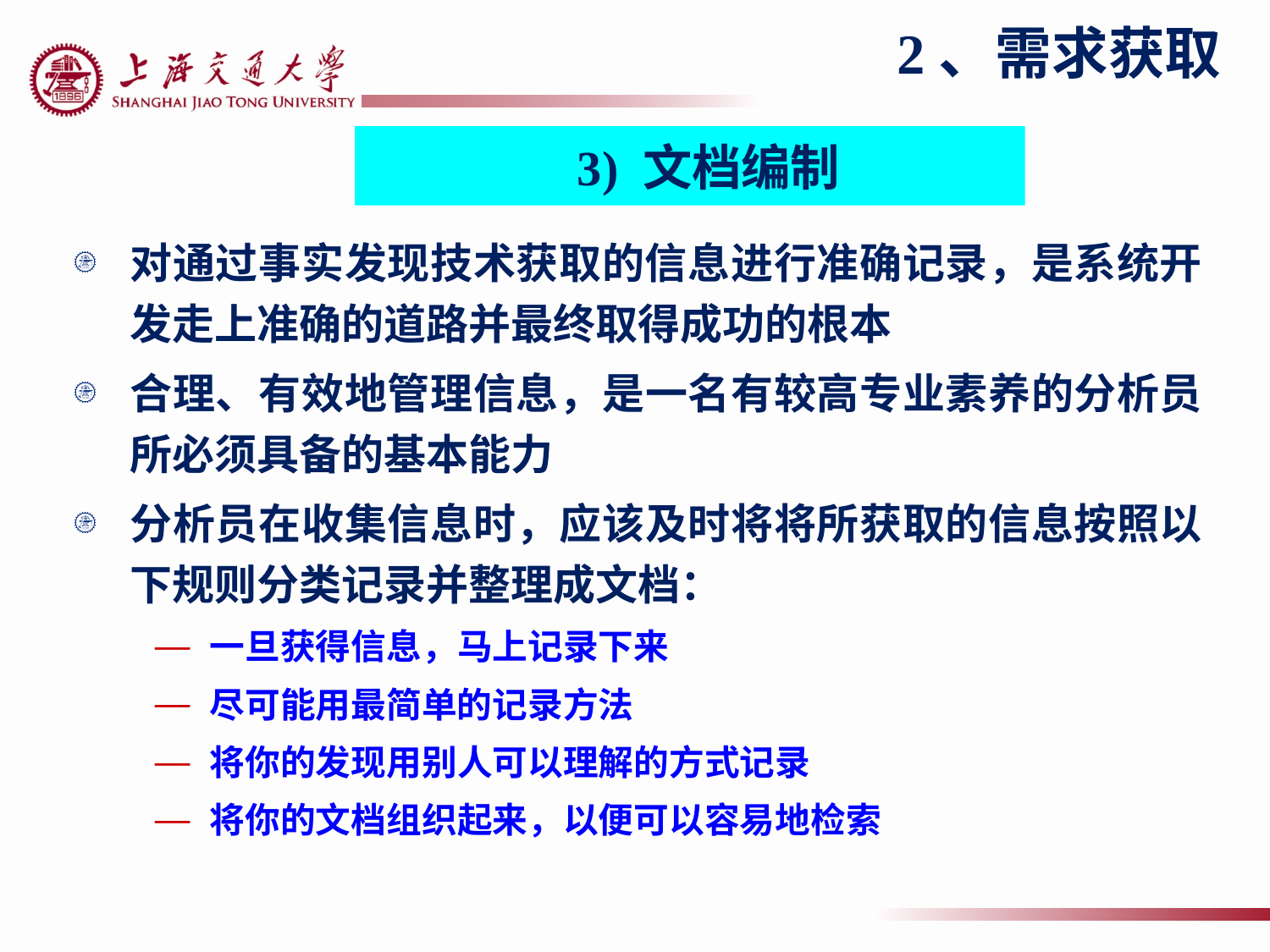

2、需求获取
3) 文档编制
对通过事实发现技术获取的信息进行准确记录，是系统开发走上准确的道路并最终取得成功的根本
合理、有效地管理信息，是一名有较高专业素养的分析员所必须具备的基本能力
分析员在收集信息时，应该及时将将所获取的信息按照以下规则分类记录并整理成文档：
一旦获得信息，马上记录下来
尽可能用最简单的记录方法
将你的发现用别人可以理解的方式记录
将你的文档组织起来，以便可以容易地检索